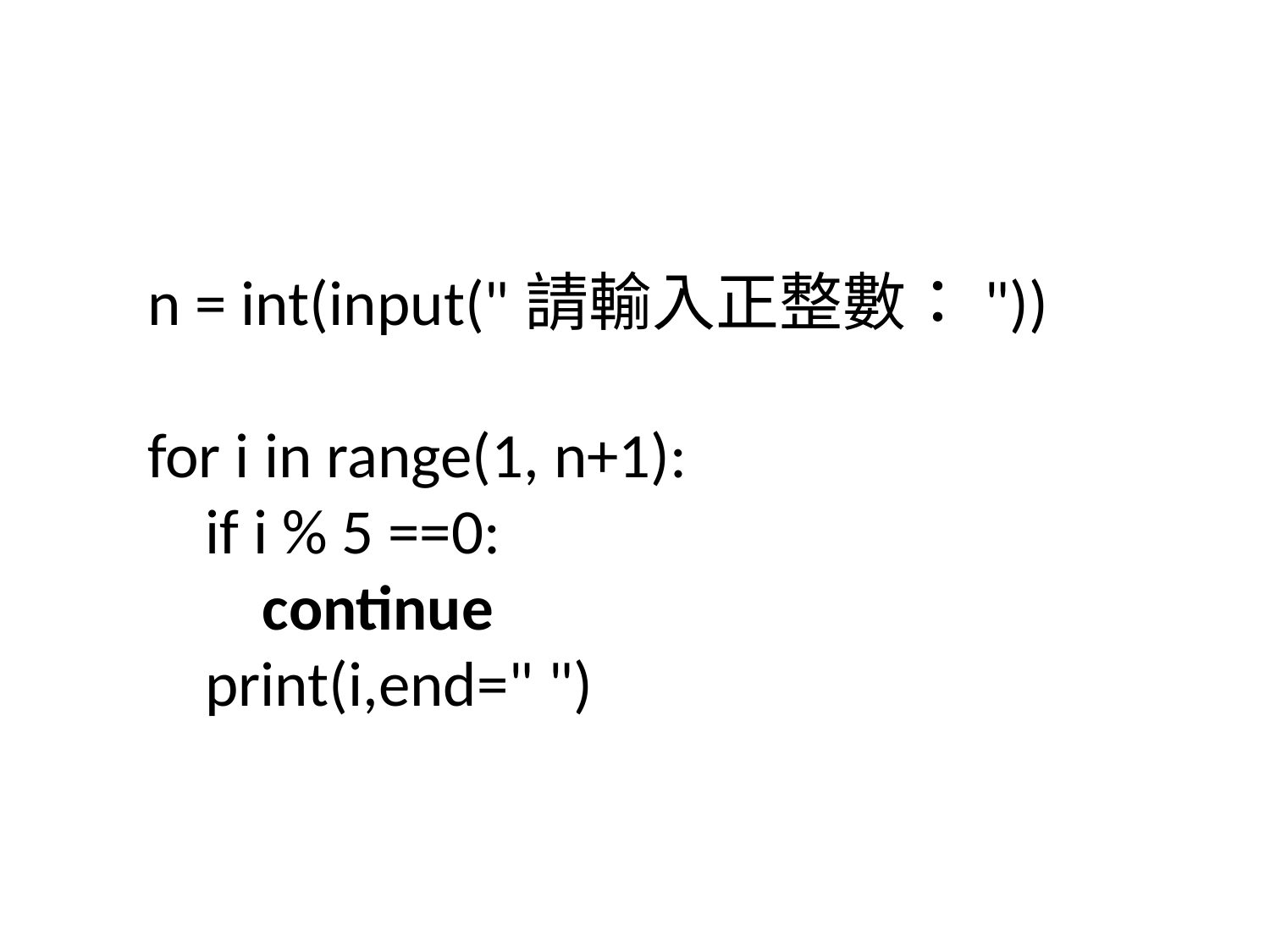

n = int(input("請輸入正整數："))

for i in range(1, n+1):
    if i % 5 ==0:
        continue
    print(i,end=" ")